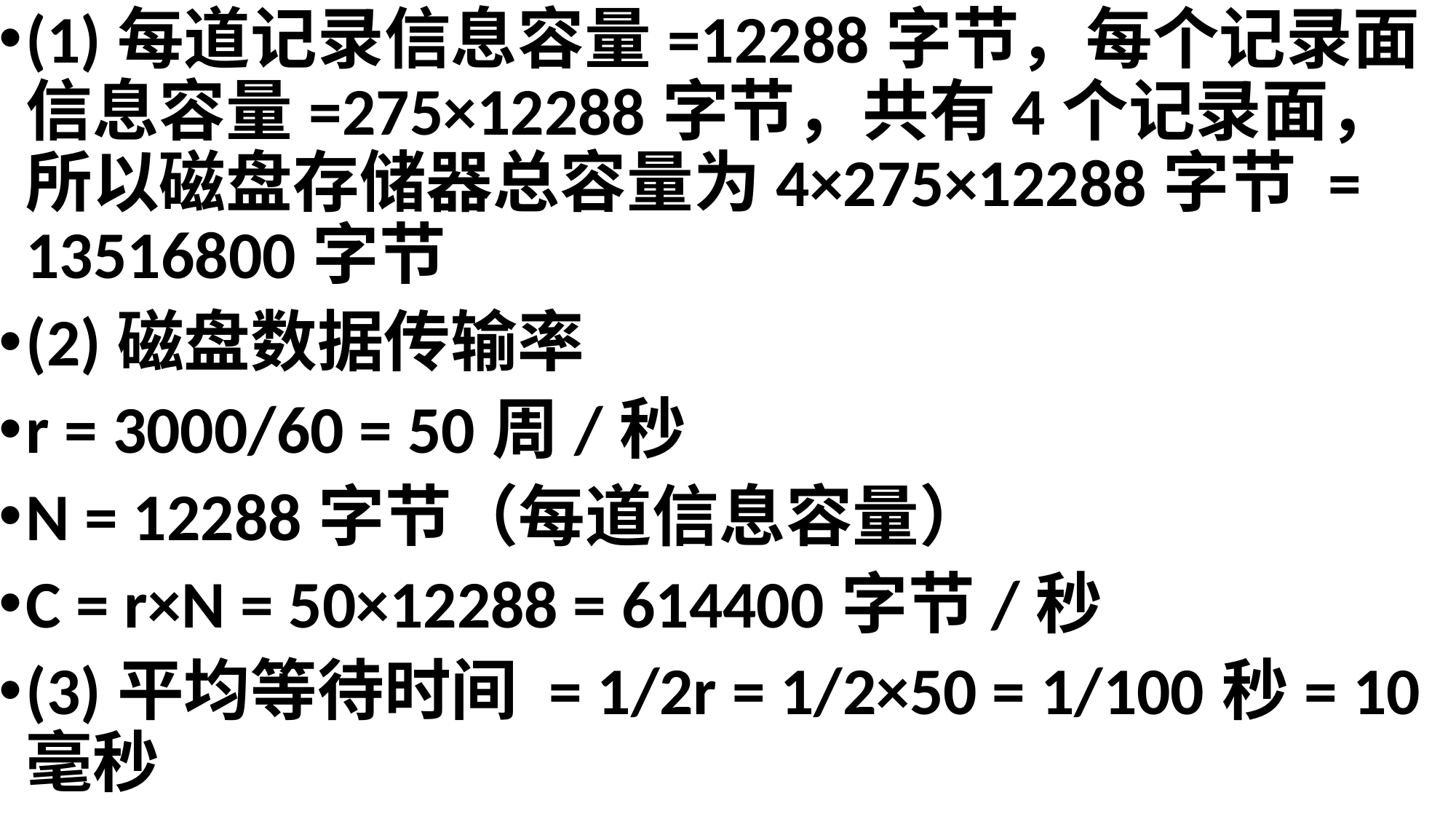

(1)每道记录信息容量=12288字节，每个记录面信息容量=275×12288字节，共有4个记录面，所以磁盘存储器总容量为4×275×12288字节 = 13516800字节
(2)磁盘数据传输率
r = 3000/60 = 50周/秒
N = 12288字节（每道信息容量）
C = r×N = 50×12288 = 614400字节/秒
(3)平均等待时间 = 1/2r = 1/2×50 = 1/100秒= 10毫秒